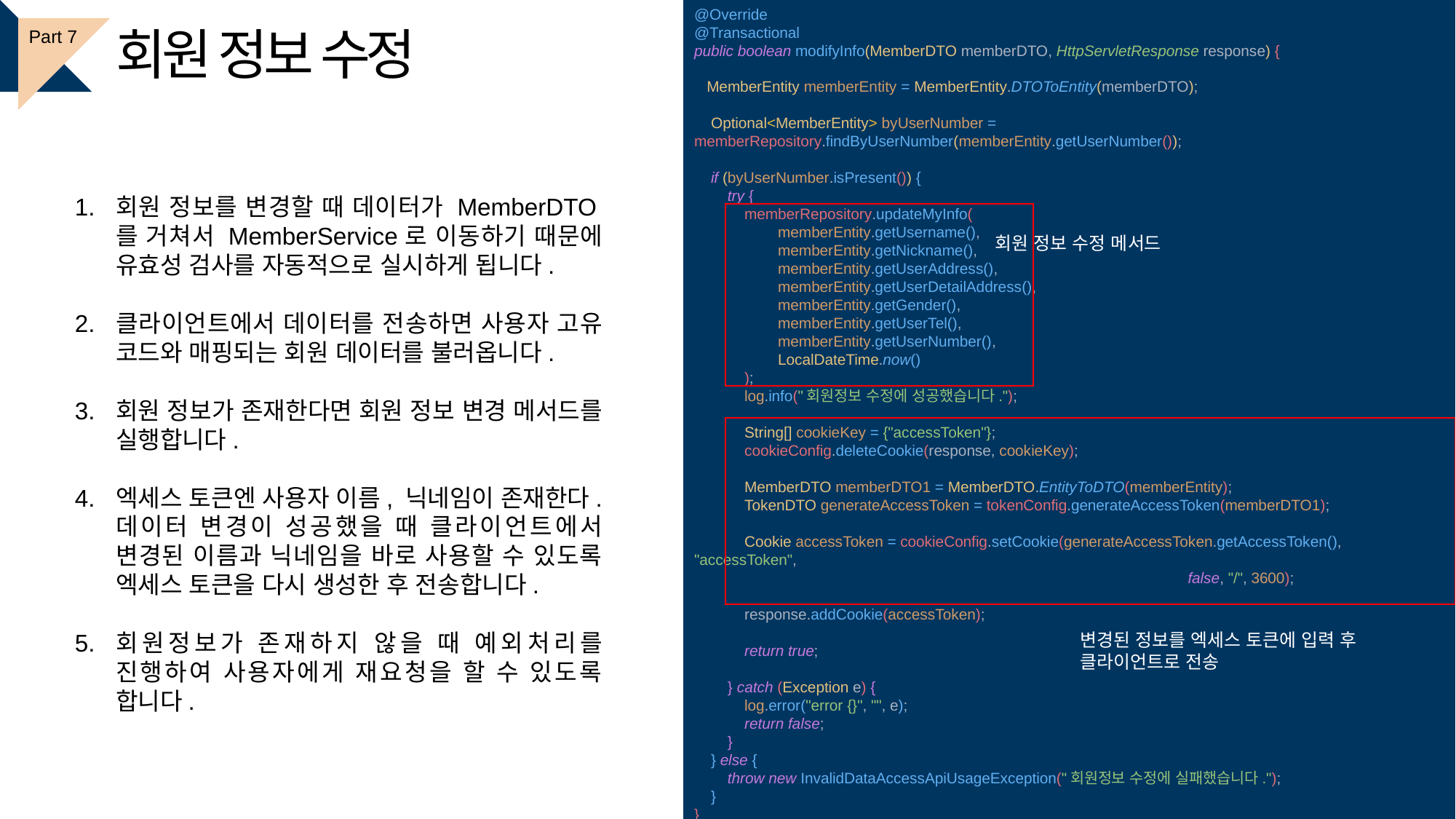

@Override
@Transactional
public boolean modifyInfo(MemberDTO memberDTO, HttpServletResponse response) {
   MemberEntity memberEntity = MemberEntity.DTOToEntity(memberDTO);
    Optional<MemberEntity> byUserNumber = memberRepository.findByUserNumber(memberEntity.getUserNumber());
    if (byUserNumber.isPresent()) {
        try {
            memberRepository.updateMyInfo(
                    memberEntity.getUsername(),
                    memberEntity.getNickname(),
                    memberEntity.getUserAddress(),
                    memberEntity.getUserDetailAddress(),
                    memberEntity.getGender(),
                    memberEntity.getUserTel(),
                    memberEntity.getUserNumber(),
                    LocalDateTime.now()
            );
            log.info("회원정보 수정에 성공했습니다.");
            String[] cookieKey = {"accessToken"};
            cookieConfig.deleteCookie(response, cookieKey);
            MemberDTO memberDTO1 = MemberDTO.EntityToDTO(memberEntity);
            TokenDTO generateAccessToken = tokenConfig.generateAccessToken(memberDTO1);
            Cookie accessToken = cookieConfig.setCookie(generateAccessToken.getAccessToken(), "accessToken",
                                                                                                                      false, "/", 3600);
            response.addCookie(accessToken);
            return true;
        } catch (Exception e) {
            log.error("error {}", "", e);
            return false;
        }
    } else {
        throw new InvalidDataAccessApiUsageException("회원정보 수정에 실패했습니다.");
    }
}
회원 정보 수정

Part 7

회원 정보를 변경할 때 데이터가 MemberDTO를 거쳐서 MemberService로 이동하기 때문에 유효성 검사를 자동적으로 실시하게 됩니다.

클라이언트에서 데이터를 전송하면 사용자 고유 코드와 매핑되는 회원 데이터를 불러옵니다.

회원 정보가 존재한다면 회원 정보 변경 메서드를 실행합니다.

엑세스 토큰엔 사용자 이름, 닉네임이 존재한다. 데이터 변경이 성공했을 때 클라이언트에서 변경된 이름과 닉네임을 바로 사용할 수 있도록 엑세스 토큰을 다시 생성한 후 전송합니다.

회원정보가 존재하지 않을 때 예외처리를 진행하여 사용자에게 재요청을 할 수 있도록 합니다.

회원 정보 수정 메서드

변경된 정보를 엑세스 토큰에 입력 후 클라이언트로 전송